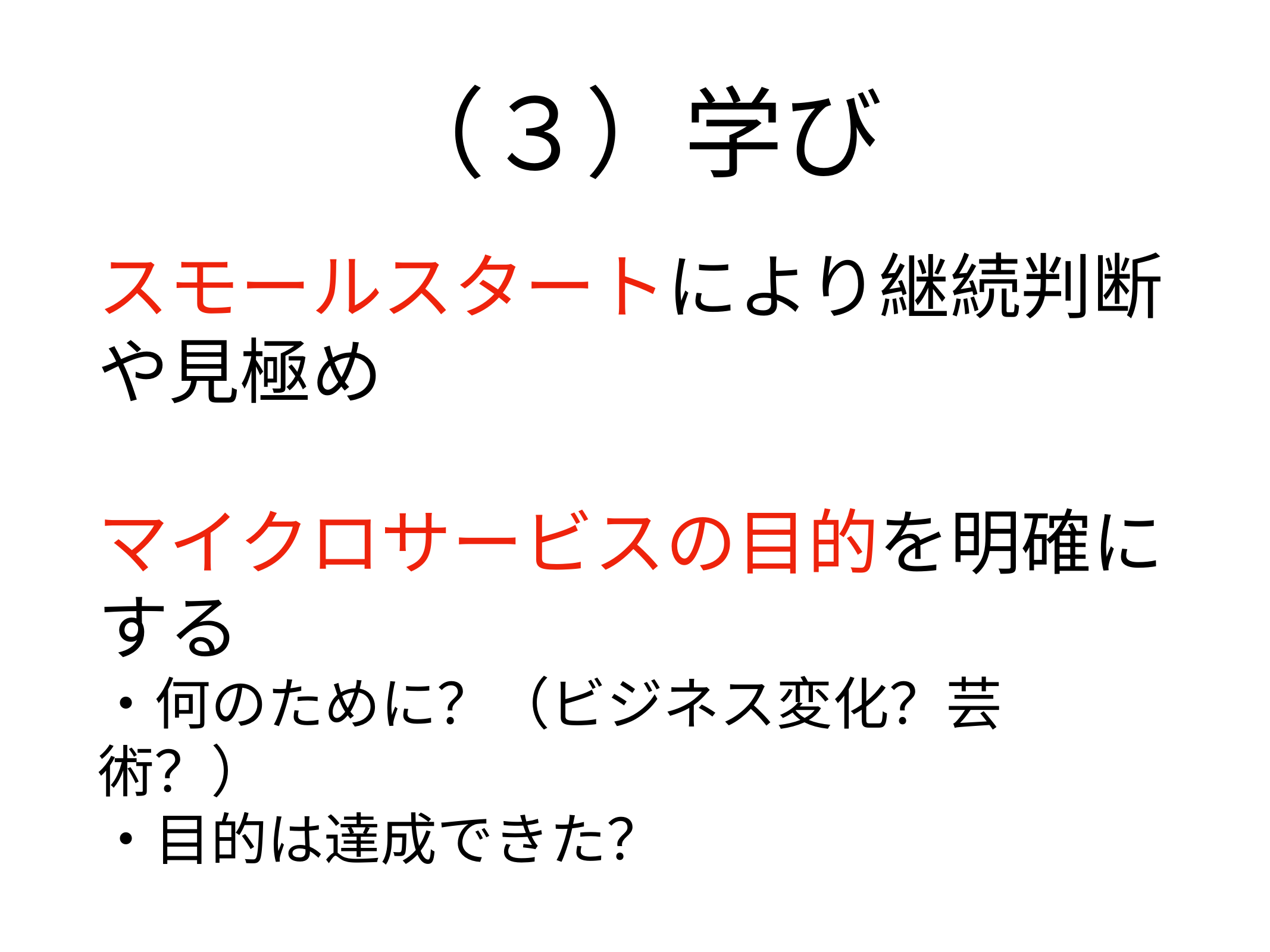

# （３）学び
スモールスタートにより継続判断や見極め

マイクロサービスの目的を明確にする
・何のために？（ビジネス変化？芸術？）
・目的は達成できた？